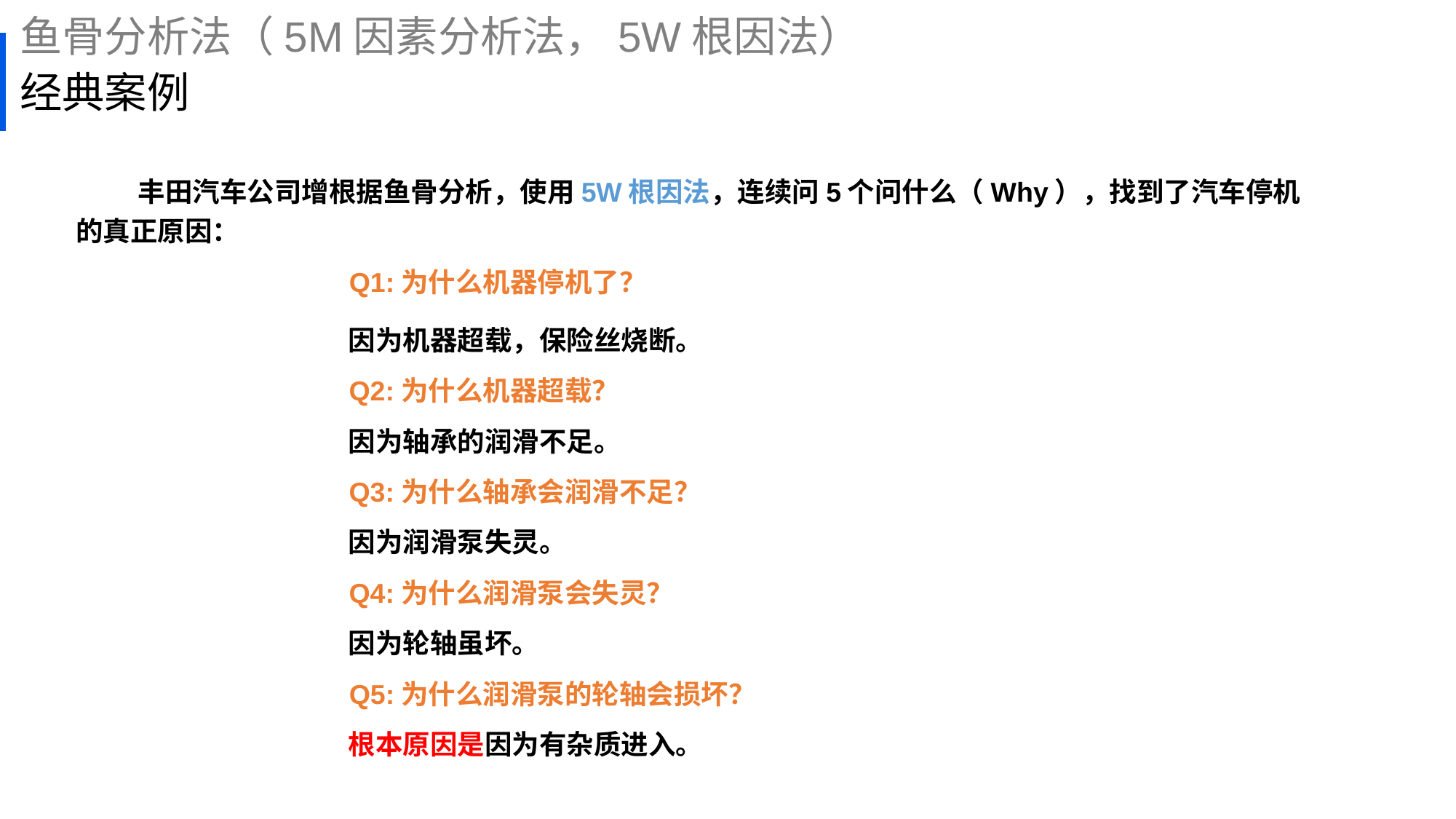

鱼骨分析法（5M因素分析法，5W根因法）
# 经典案例
         丰田汽车公司增根据鱼骨分析，使用5W根因法，连续问5个问什么（Why），找到了汽车停机的真正原因：
     Q1:为什么机器停机了？
     因为机器超载，保险丝烧断。
     Q2:为什么机器超载？
     因为轴承的润滑不足。
     Q3:为什么轴承会润滑不足？
     因为润滑泵失灵。
     Q4:为什么润滑泵会失灵？
     因为轮轴虽坏。
     Q5:为什么润滑泵的轮轴会损坏？
     根本原因是因为有杂质进入。